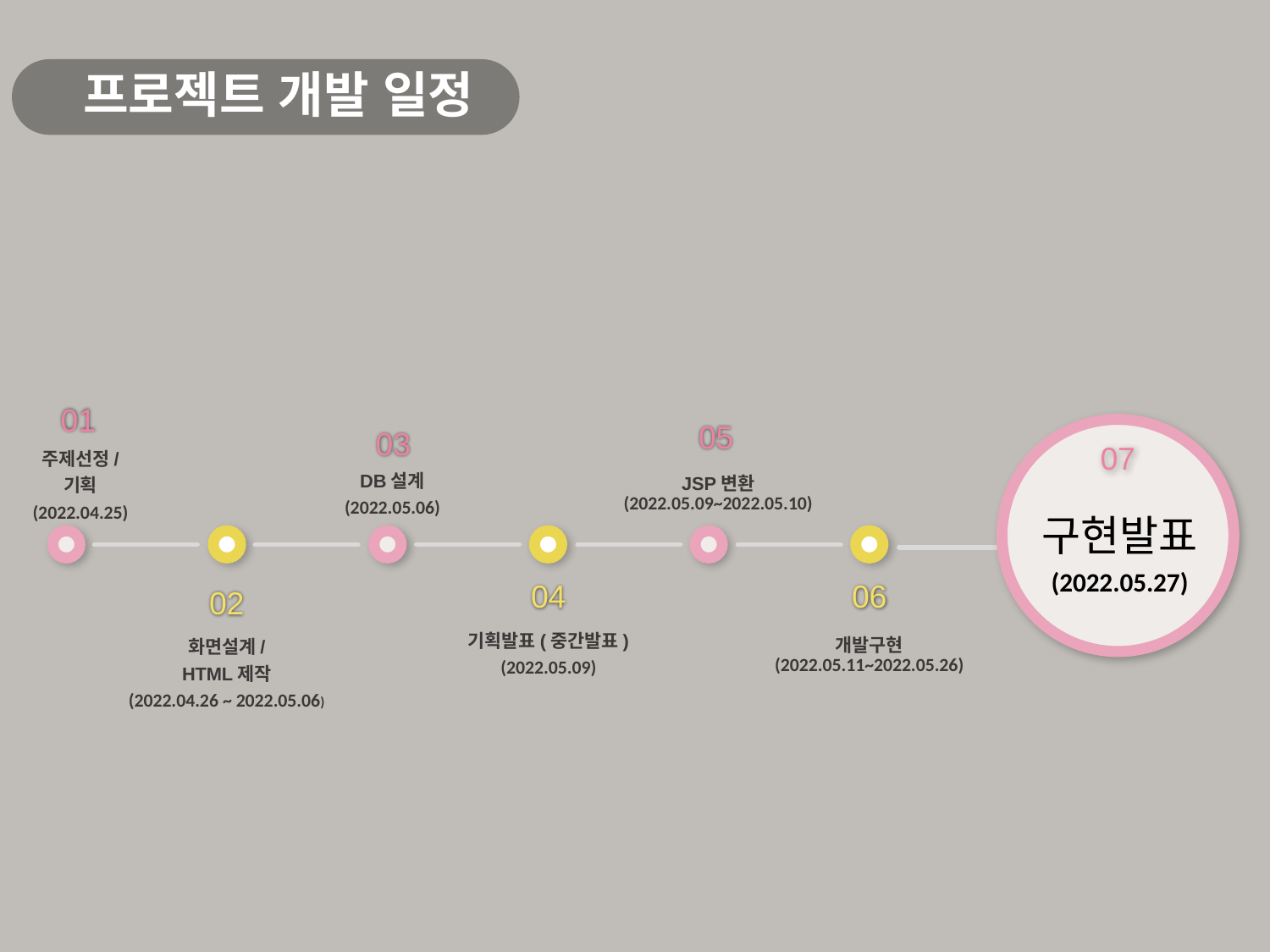

프로젝트 개발 일정
01
05
03

07
구현발표
(2022.05.27)

주제선정/
기획
(2022.04.25)

DB설계
(2022.05.06)

JSP변환
(2022.05.09~2022.05.10)

04
06
02
기획발표(중간발표)
(2022.05.09)

개발구현
(2022.05.11~2022.05.26)

화면설계/
HTML제작
(2022.04.26 ~ 2022.05.06)